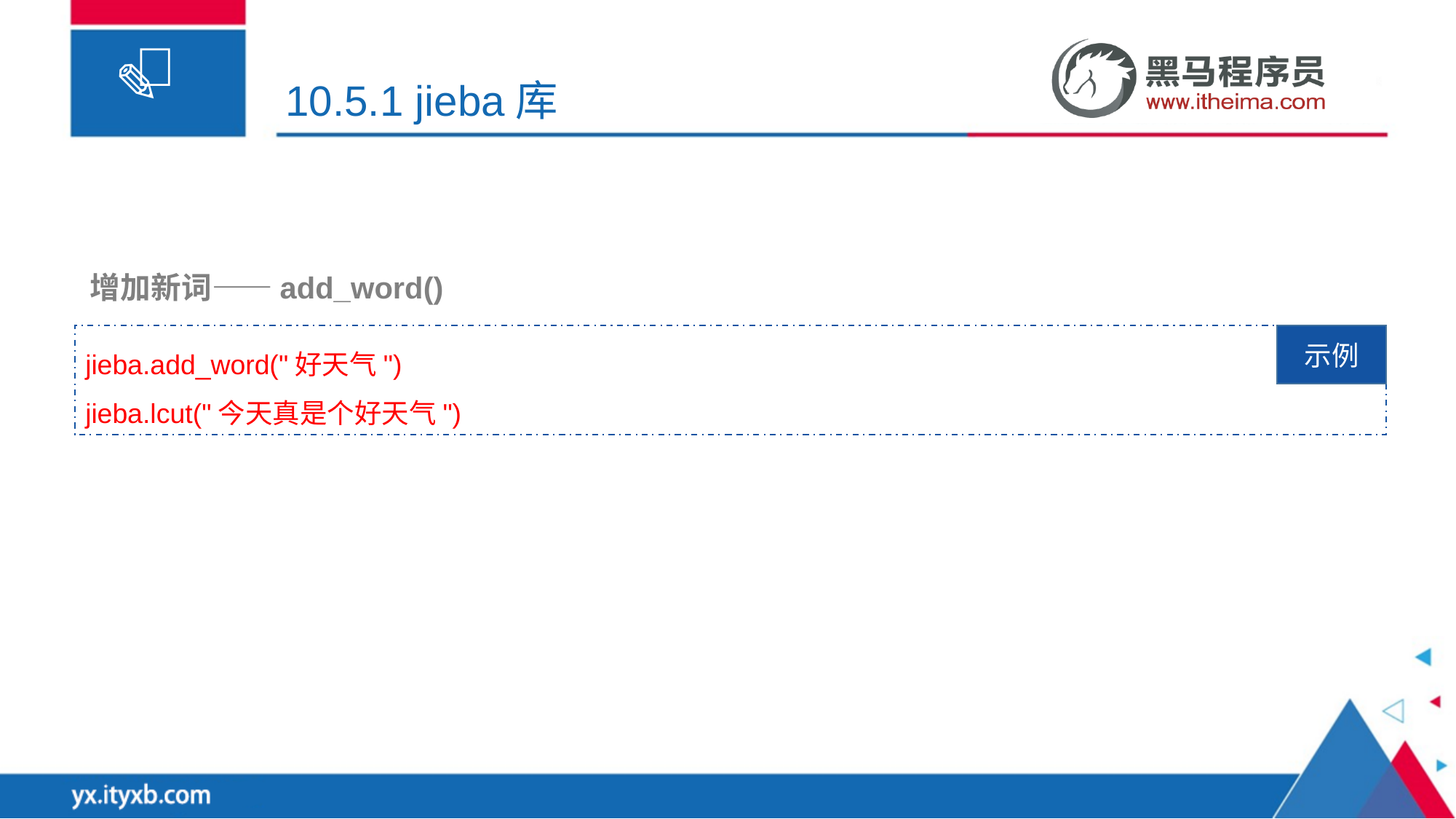

# 10.5.1 jieba库
增加新词——add_word()
jieba.add_word("好天气")
jieba.lcut("今天真是个好天气")
示例